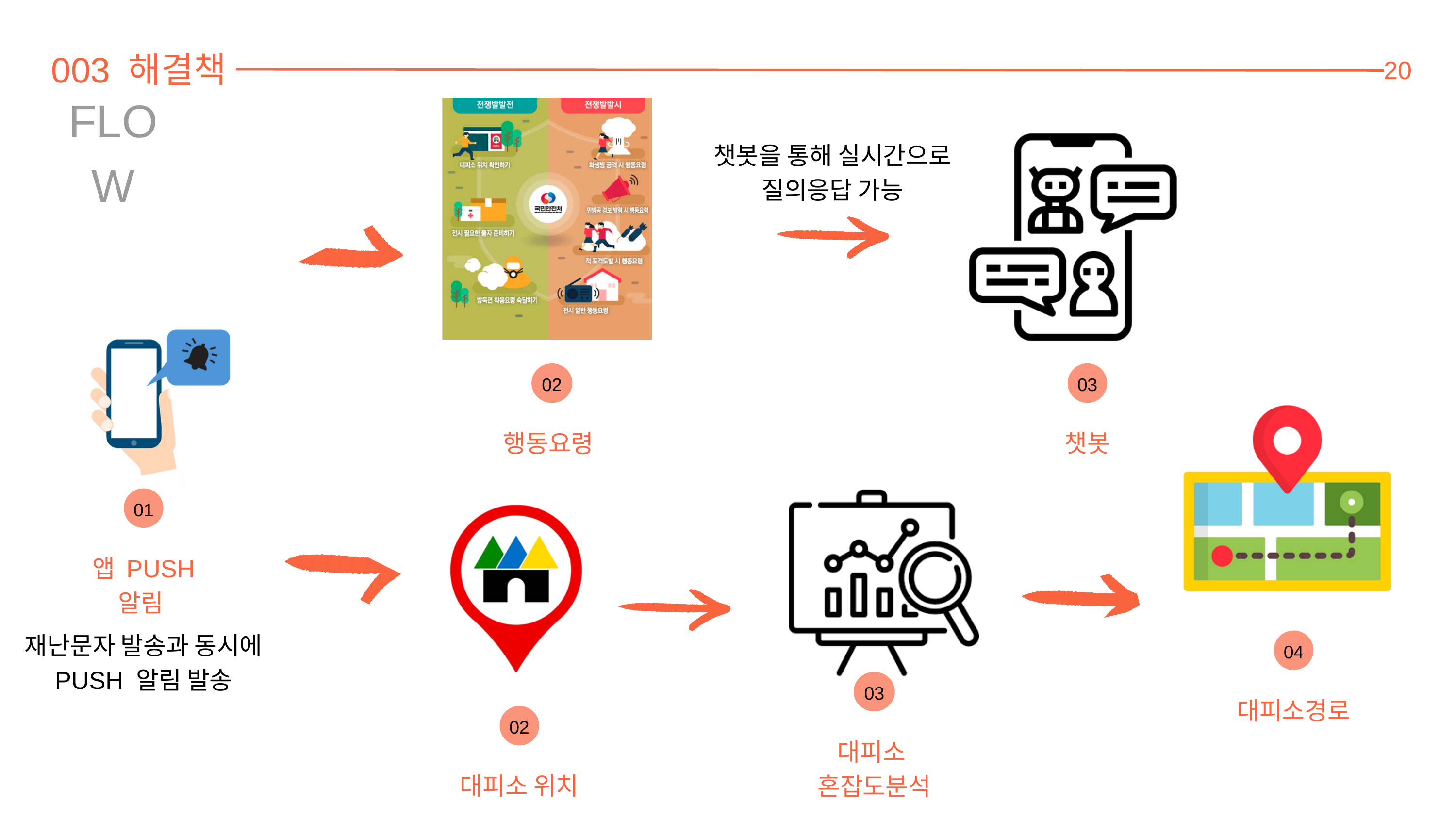

003 해결책
20

FLOW

챗봇을 통해 실시간으로
질의응답 가능

02
행동요령

03
챗봇

01
앱 PUSH 알림

재난문자 발송과 동시에
PUSH 알림 발송

04
대피소경로

03
대피소
혼잡도분석

02
대피소 위치